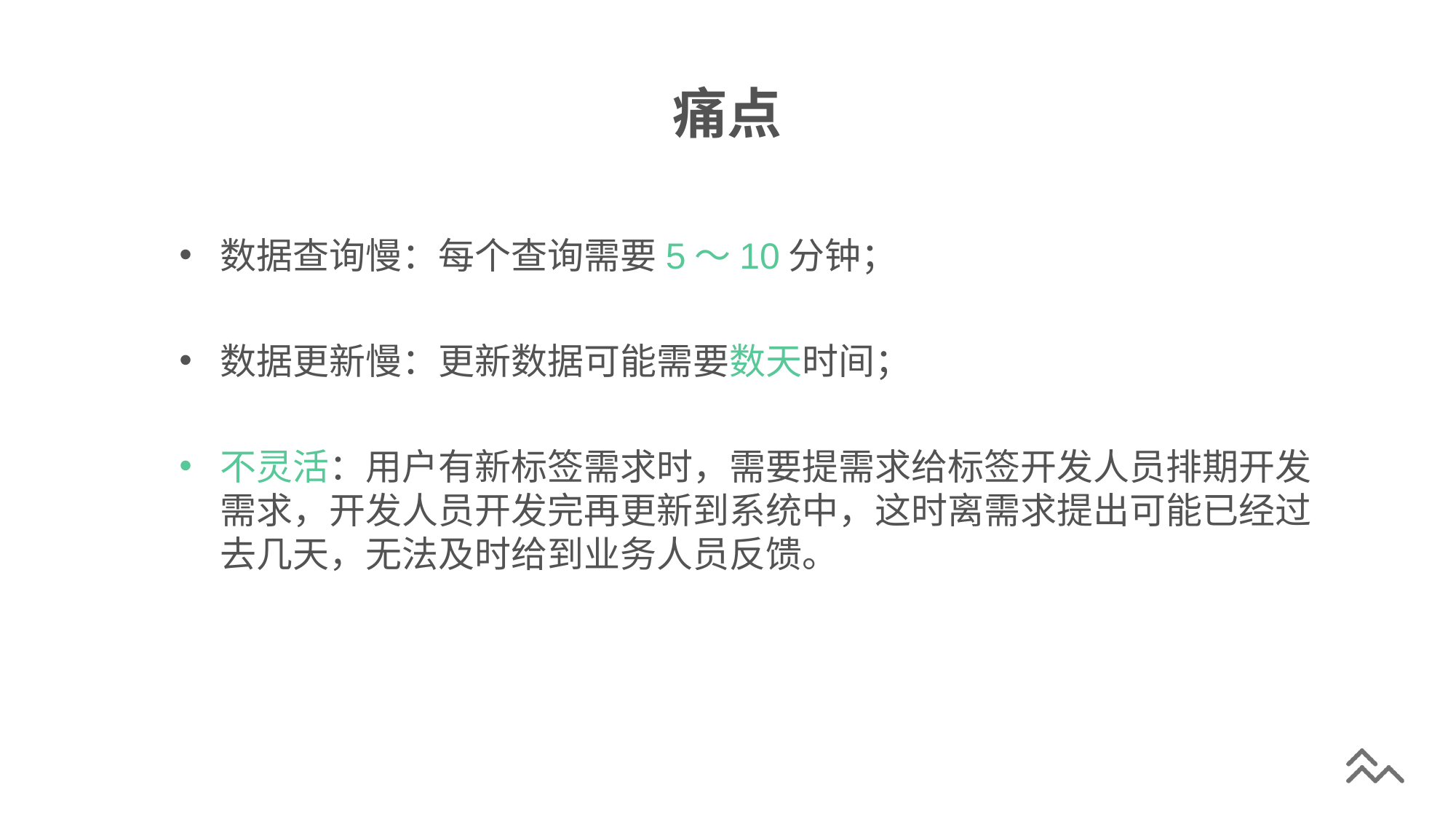

# 痛点
数据查询慢：每个查询需要5～10分钟；

数据更新慢：更新数据可能需要数天时间；

不灵活：用户有新标签需求时，需要提需求给标签开发人员排期开发需求，开发人员开发完再更新到系统中，这时离需求提出可能已经过去几天，无法及时给到业务人员反馈。